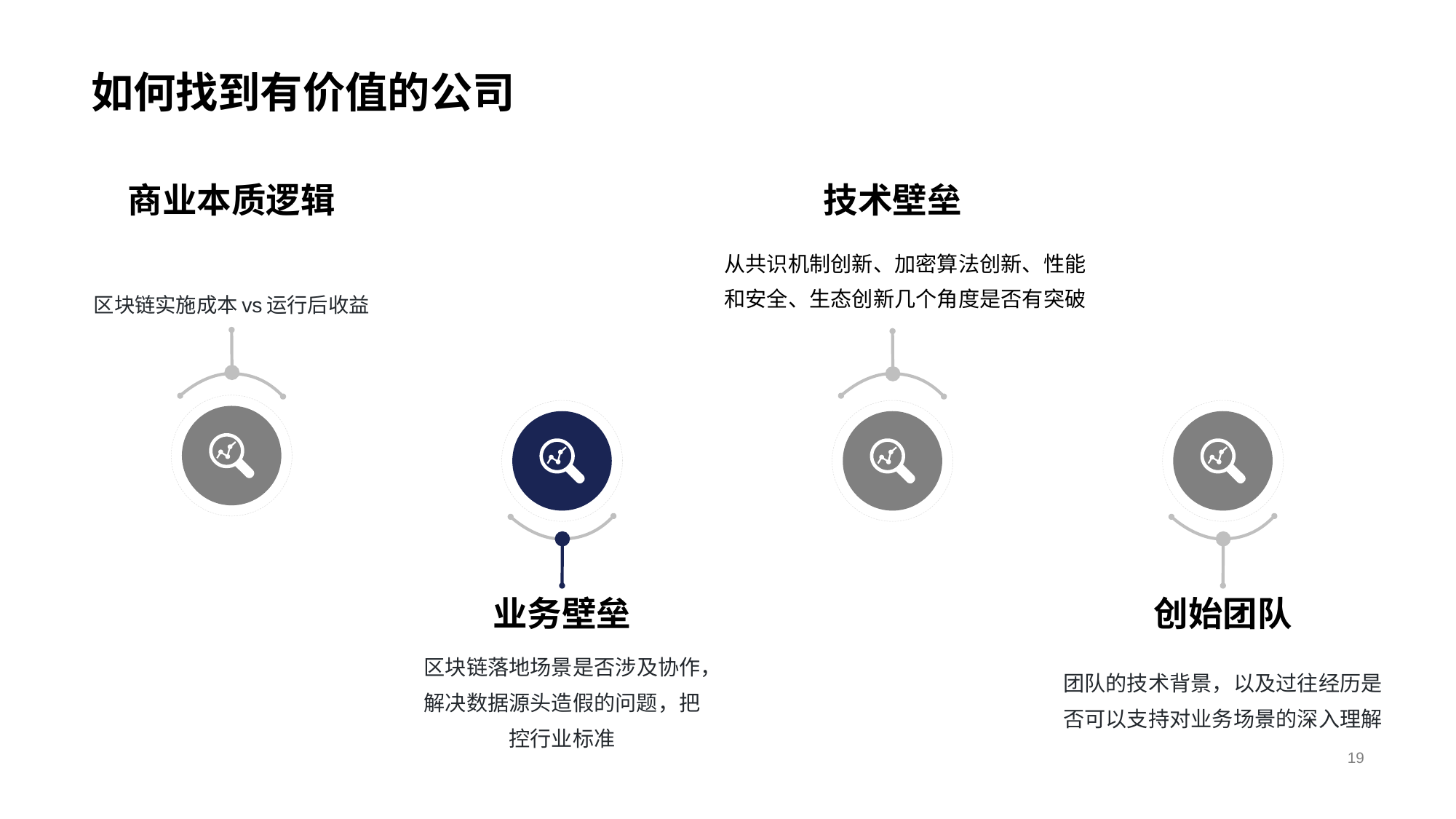

# 如何找到有价值的公司
商业本质逻辑
技术壁垒
从共识机制创新、加密算法创新、性能和安全、生态创新几个角度是否有突破
区块链实施成本vs运行后收益

业务壁垒
区块链落地场景是否涉及协作，解决数据源头造假的问题，把控行业标准
创始团队
团队的技术背景，以及过往经历是否可以支持对业务场景的深入理解
19